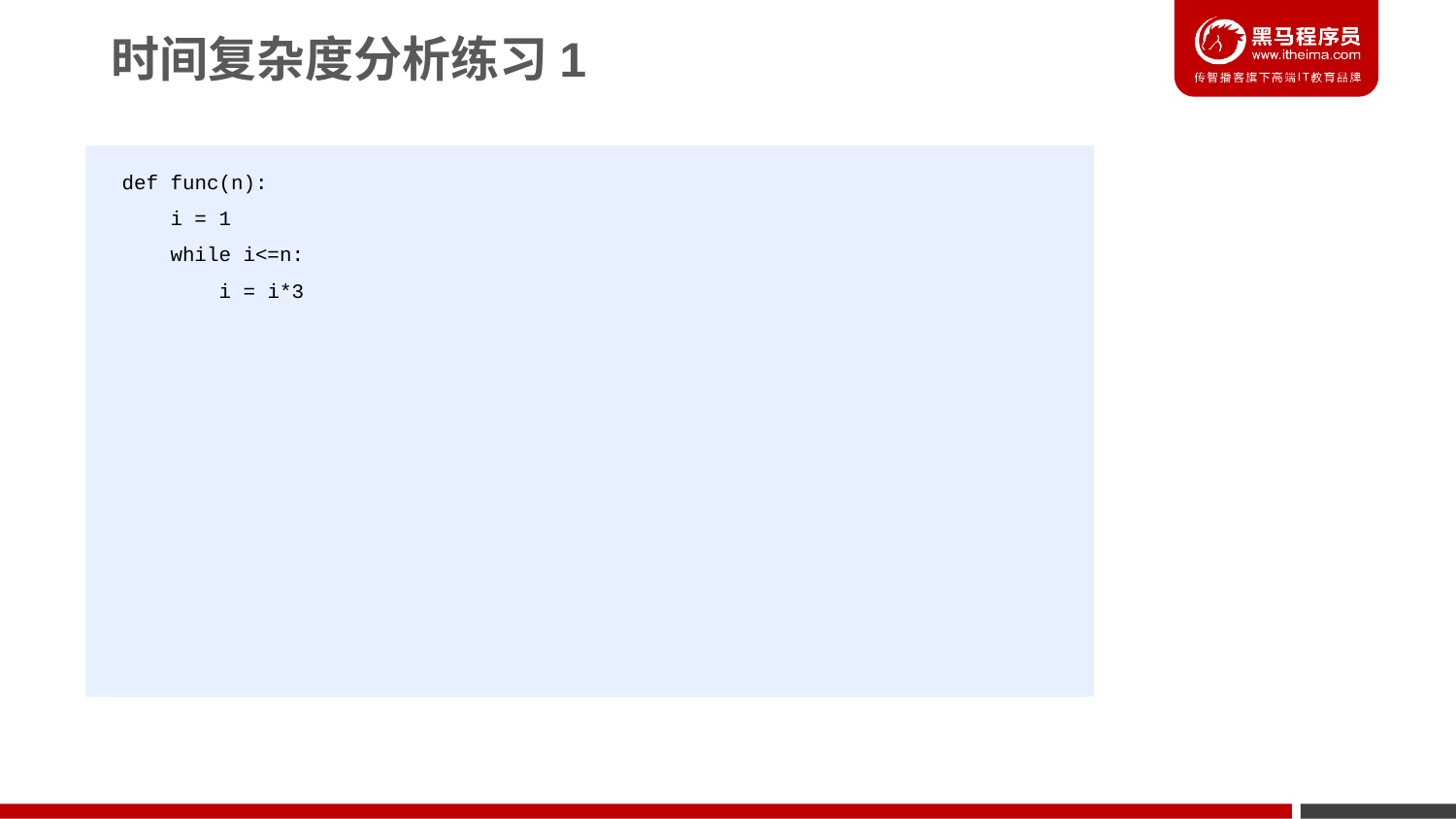

时间复杂度分析练习1

def func(n):
    i = 1
    while i<=n:
        i = i*3